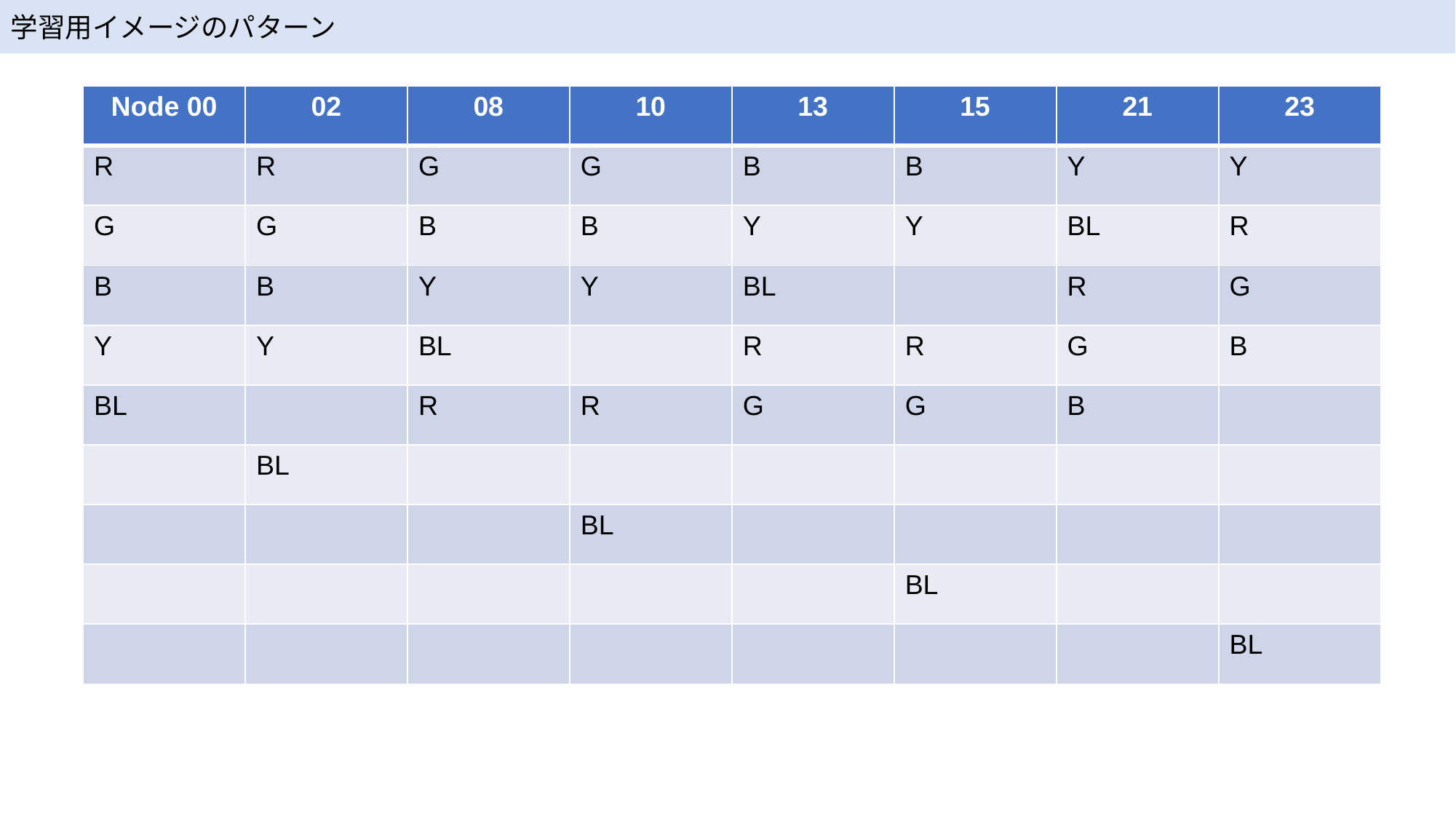

学習用イメージのパターン
| Node 00 | 02 | 08 | 10 | 13 | 15 | 21 | 23 |
| --- | --- | --- | --- | --- | --- | --- | --- |
| R | R | G | G | B | B | Y | Y |
| G | G | B | B | Y | Y | BL | R |
| B | B | Y | Y | BL |  | R | G |
| Y | Y | BL |  | R | R | G | B |
| BL |  | R | R | G | G | B |  |
|  | BL |  |  |  |  |  |  |
|  |  |  | BL |  |  |  |  |
|  |  |  |  |  | BL |  |  |
|  |  |  |  |  |  |  | BL |